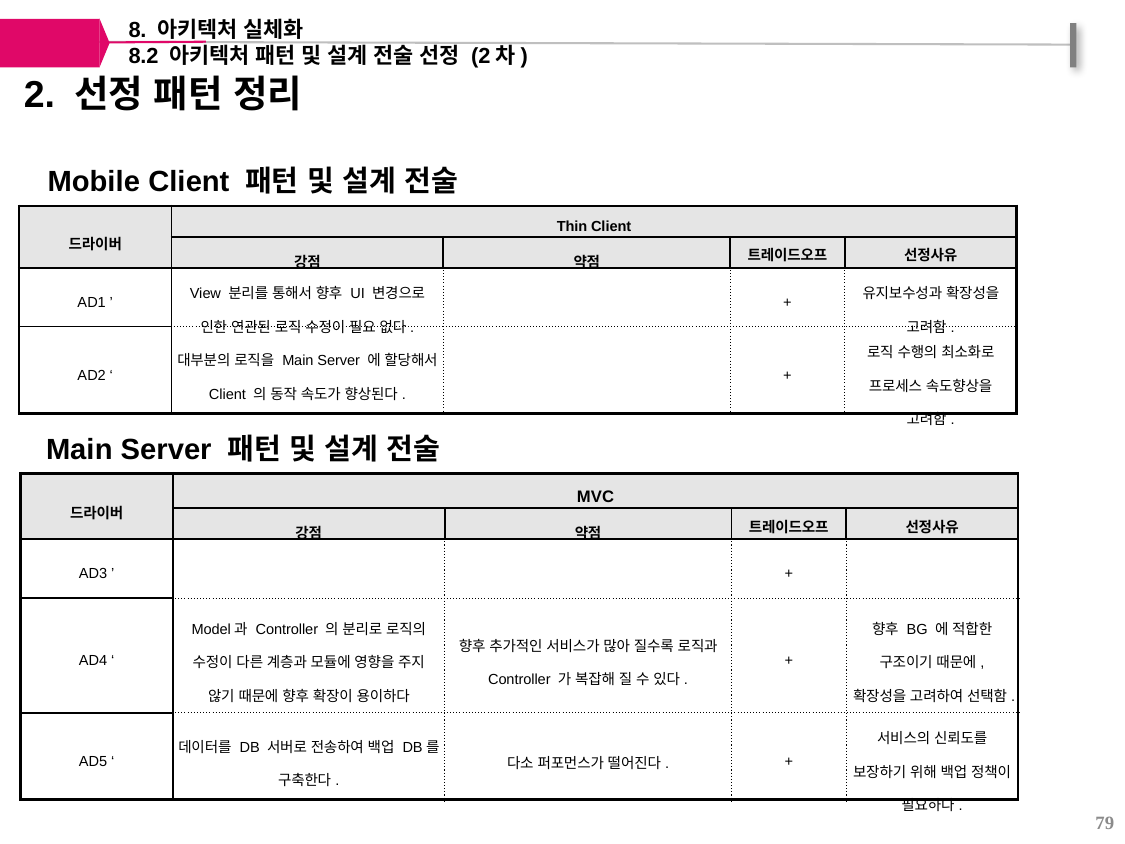

8. 아키텍처 실체화
8.2 아키텍처 패턴 및 설계 전술 선정 (2차)
2. 선정 패턴 정리
Mobile Client 패턴 및 설계 전술
| 드라이버 | Thin Client |  |  |  |
| --- | --- | --- | --- | --- |
|  | 강점 | 약점 | 트레이드오프 | 선정사유 |
| AD1 ’ | View 분리를 통해서 향후 UI 변경으로 인한 연관된 로직 수정이 필요 없다. |  | + | 유지보수성과 확장성을 고려함. |
| AD2 ‘ | 대부분의 로직을 Main Server 에 할당해서 Client 의 동작 속도가 향상된다. |  | + | 로직 수행의 최소화로 프로세스 속도향상을 고려함. |
Main Server 패턴 및 설계 전술
| 드라이버 | MVC |  |  |  |
| --- | --- | --- | --- | --- |
|  | 강점 | 약점 | 트레이드오프 | 선정사유 |
| AD3 ’ |  |  | + |  |
| AD4 ‘ | Model과 Controller 의 분리로 로직의 수정이 다른 계층과 모듈에 영향을 주지 않기 때문에 향후 확장이 용이하다 | 향후 추가적인 서비스가 많아 질수록 로직과 Controller 가 복잡해 질 수 있다. | + | 향후 BG 에 적합한 구조이기 때문에, 확장성을 고려하여 선택함. |
| AD5 ‘ | 데이터를 DB 서버로 전송하여 백업 DB를 구축한다. | 다소 퍼포먼스가 떨어진다. | + | 서비스의 신뢰도를 보장하기 위해 백업 정책이 필요하다. |
79